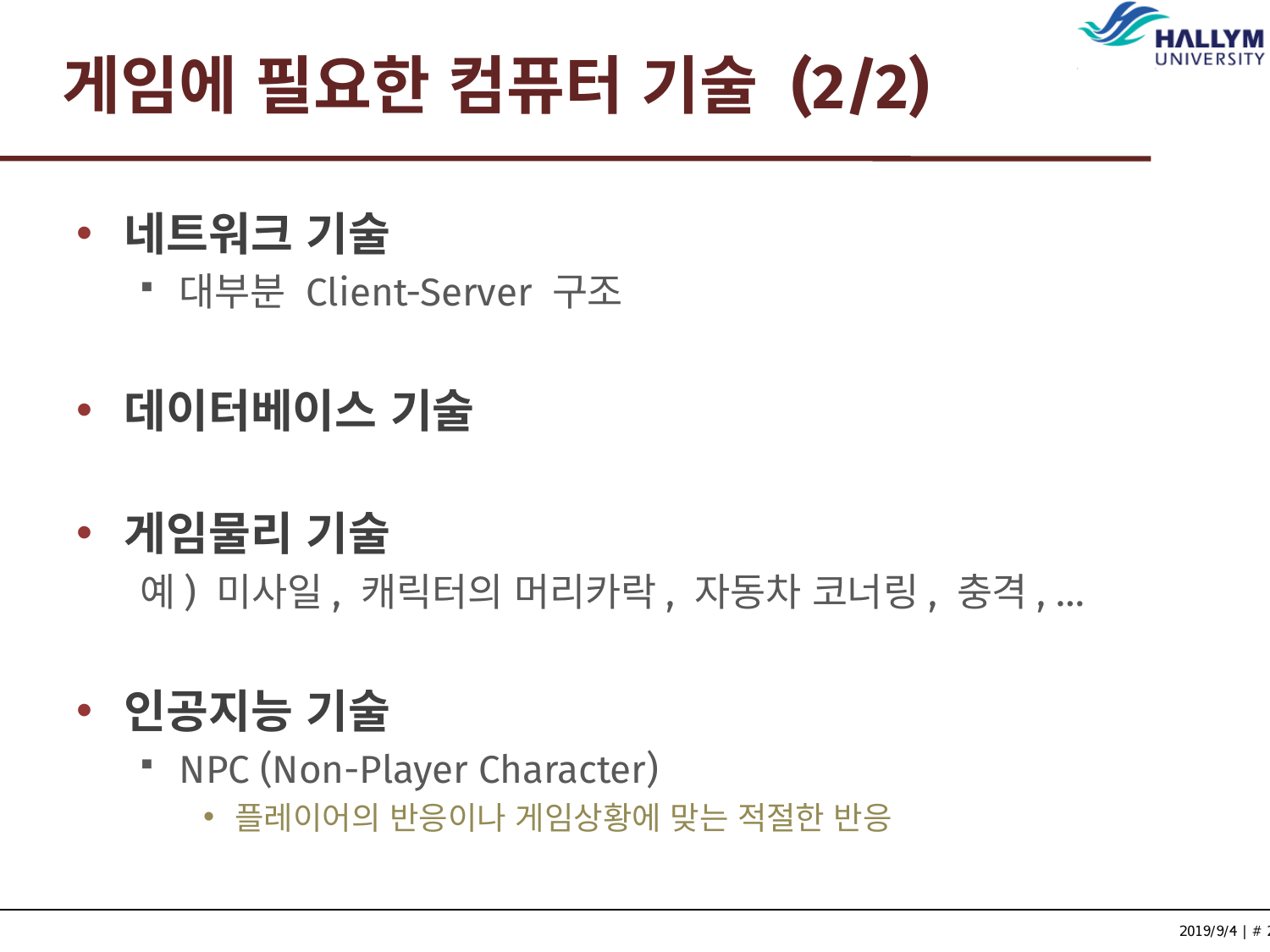

# 게임에 필요한 컴퓨터 기술 (2/2)
네트워크 기술
대부분 Client-Server 구조

데이터베이스 기술

게임물리 기술
예) 미사일, 캐릭터의 머리카락, 자동차 코너링, 충격, …

인공지능 기술
NPC (Non-Player Character)
플레이어의 반응이나 게임상황에 맞는 적절한 반응